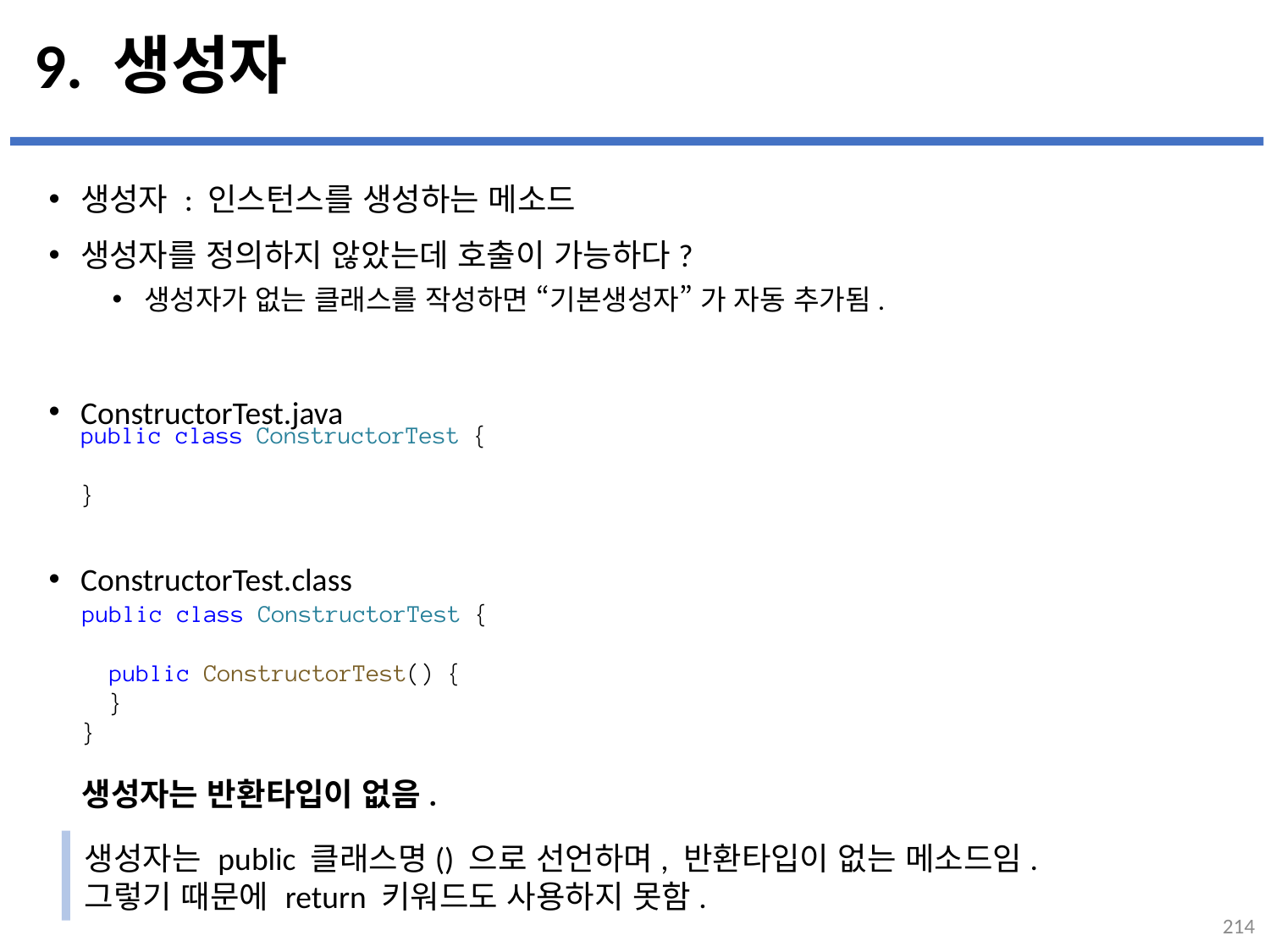

# 9. 생성자
생성자 : 인스턴스를 생성하는 메소드
생성자를 정의하지 않았는데 호출이 가능하다?
생성자가 없는 클래스를 작성하면 “기본생성자” 가 자동 추가됨.

ConstructorTest.java

ConstructorTest.class

...

설명
public class ConstructorTest {

}
public class ConstructorTest {

  public ConstructorTest() {
  }
}
 생성자는 반환타입이 없음.

생성자는 public 클래스명() 으로 선언하며, 반환타입이 없는 메소드임.
그렇기 때문에 return 키워드도 사용하지 못함.
214